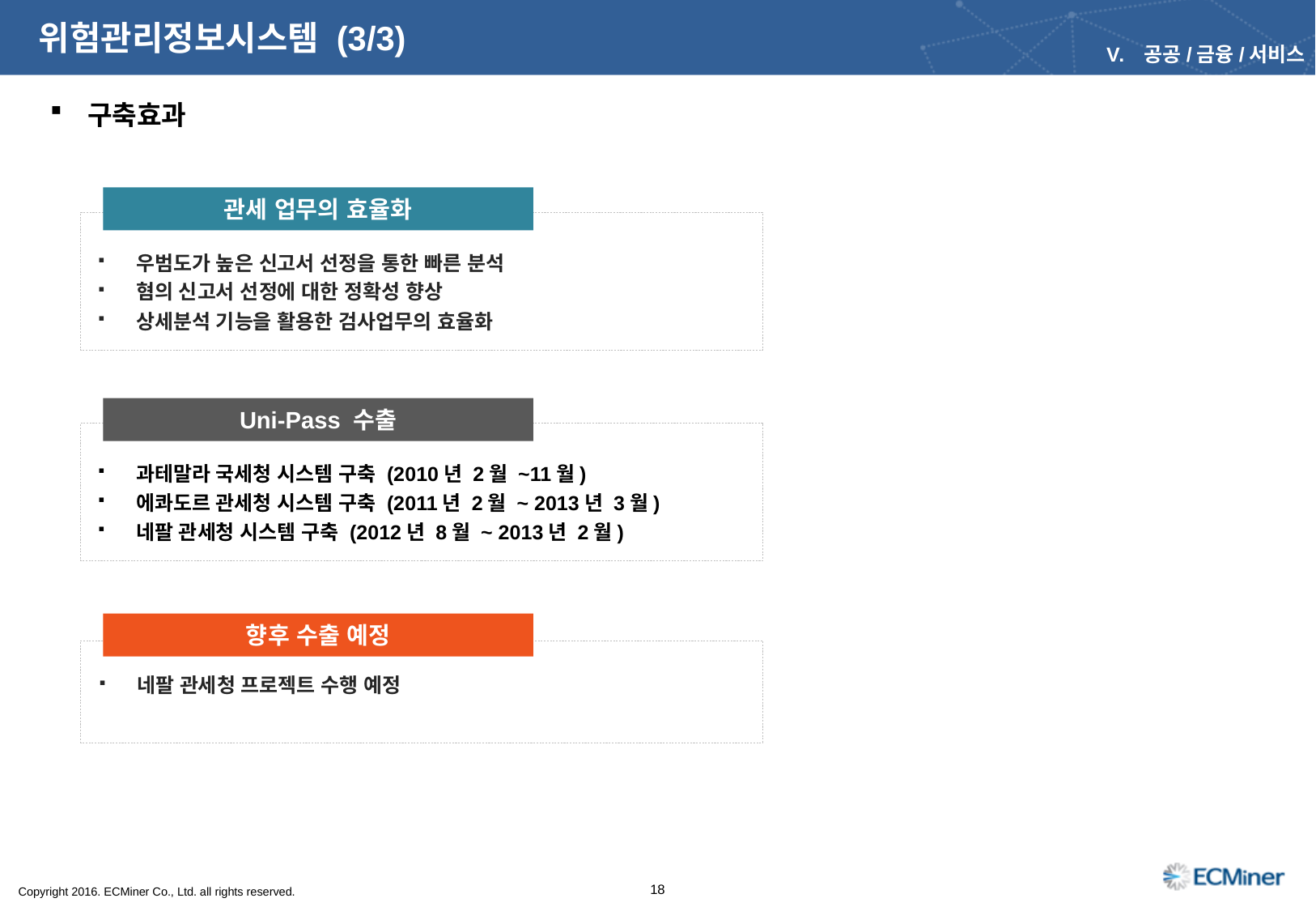

위험관리정보시스템 (3/3)
공공/금융/서비스
 구축효과
관세 업무의 효율화

우범도가 높은 신고서 선정을 통한 빠른 분석
혐의 신고서 선정에 대한 정확성 향상
상세분석 기능을 활용한 검사업무의 효율화
Uni-Pass 수출

과테말라 국세청 시스템 구축 (2010년 2월 ~11월)
에콰도르 관세청 시스템 구축 (2011년 2월 ~ 2013년 3월)
네팔 관세청 시스템 구축 (2012년 8월 ~ 2013년 2월)

향후 수출 예정

네팔 관세청 프로젝트 수행 예정